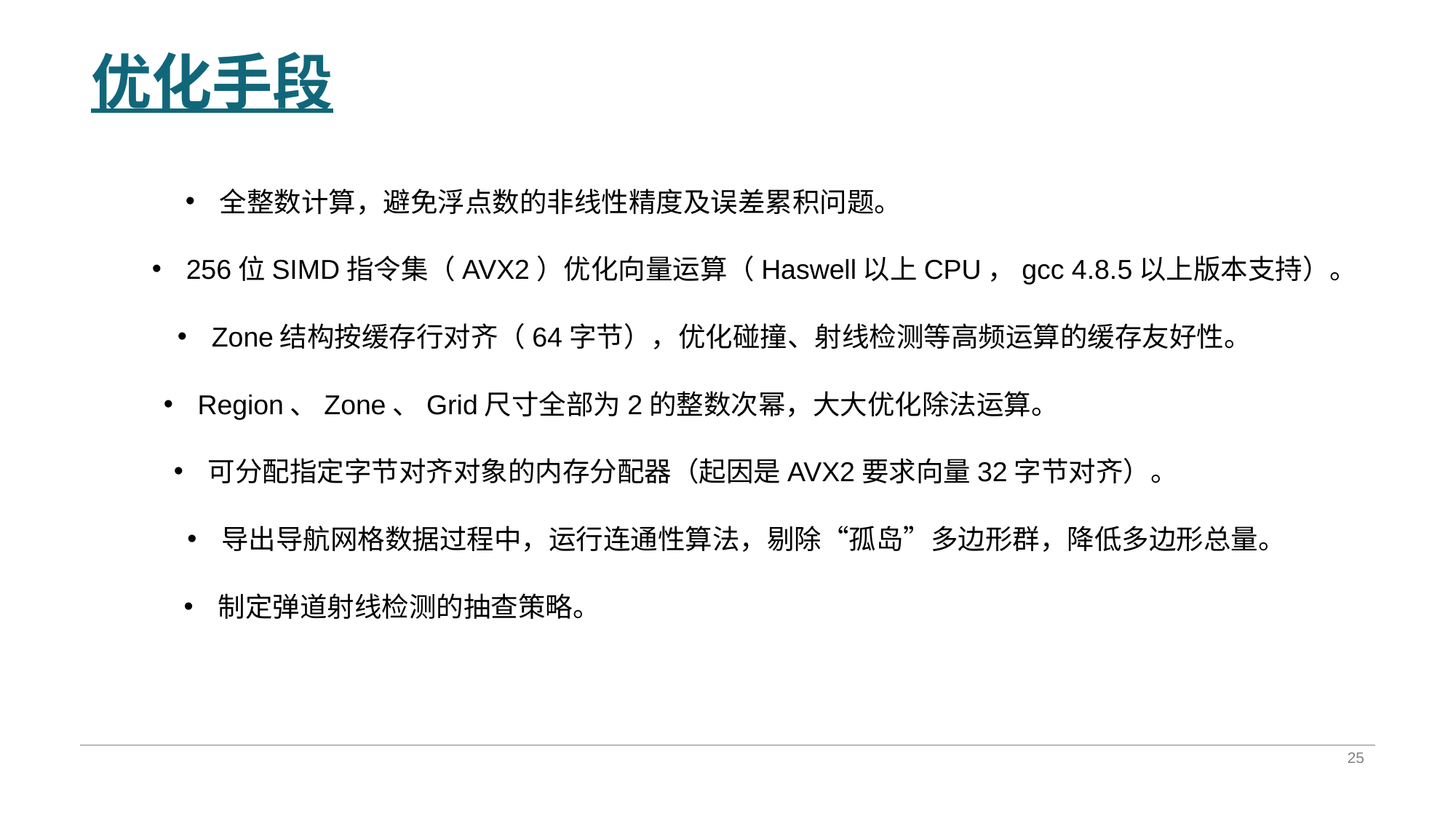

# 优化手段
全整数计算，避免浮点数的非线性精度及误差累积问题。
256位SIMD指令集（AVX2）优化向量运算（Haswell以上CPU，gcc 4.8.5以上版本支持）。
Zone结构按缓存行对齐（64字节），优化碰撞、射线检测等高频运算的缓存友好性。
Region、Zone、Grid尺寸全部为2的整数次幂，大大优化除法运算。
可分配指定字节对齐对象的内存分配器（起因是AVX2要求向量32字节对齐）。
导出导航网格数据过程中，运行连通性算法，剔除“孤岛”多边形群，降低多边形总量。
制定弹道射线检测的抽查策略。
25